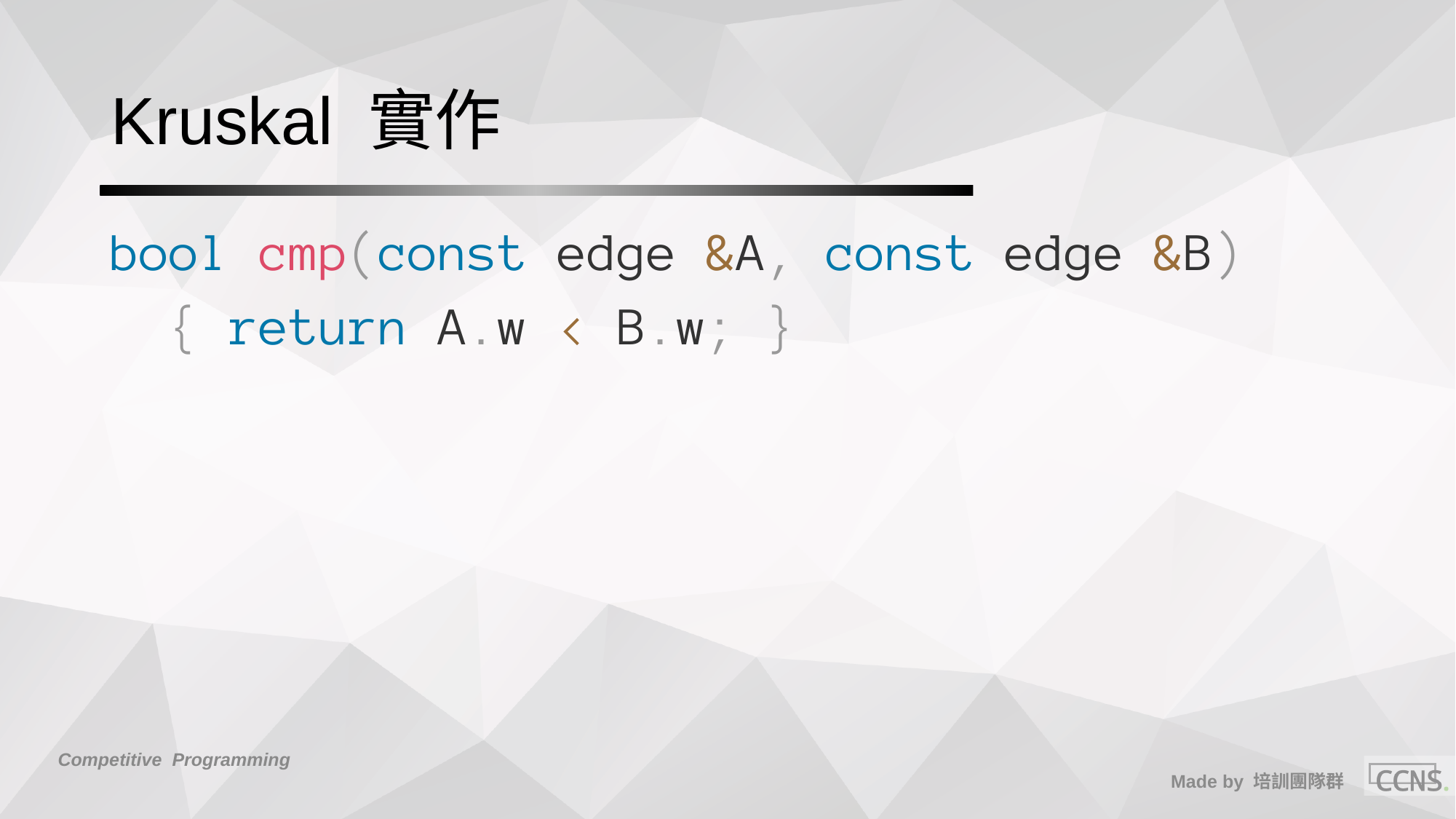

# Kruskal 實作
bool cmp(const edge &A, const edge &B)
  { return A.w < B.w; }